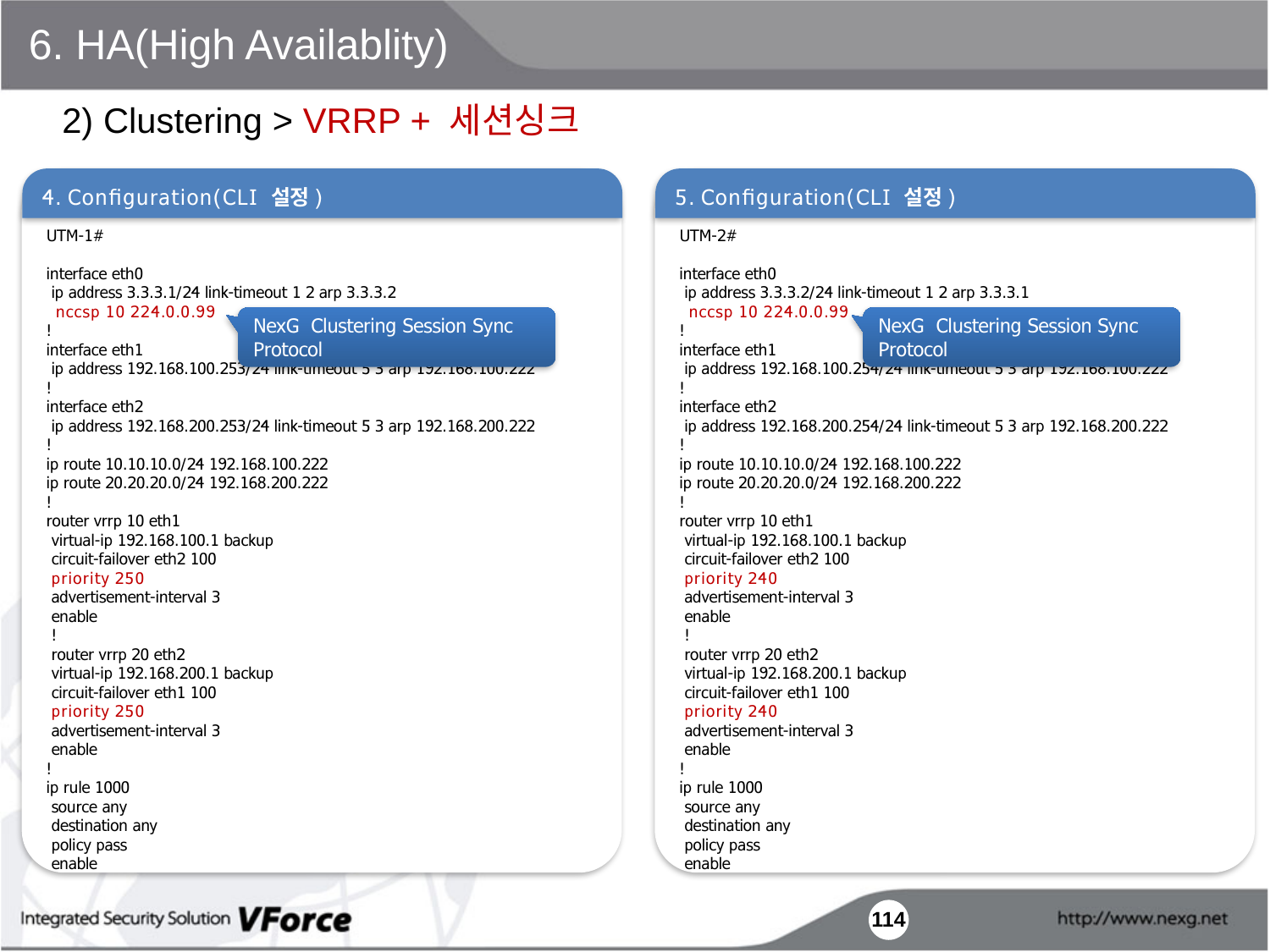

6. HA(High Availablity)
2) Clustering > VRRP + 세션싱크

UTM-1#

interface eth0
 ip address 3.3.3.1/24 link-timeout 1 2 arp 3.3.3.2
  nccsp 10 224.0.0.99
!
interface eth1
 ip address 192.168.100.253/24 link-timeout 5 3 arp 192.168.100.222
!
interface eth2
 ip address 192.168.200.253/24 link-timeout 5 3 arp 192.168.200.222
!
ip route 10.10.10.0/24 192.168.100.222
ip route 20.20.20.0/24 192.168.200.222
!
router vrrp 10 eth1
 virtual-ip 192.168.100.1 backup
 circuit-failover eth2 100
 priority 250
 advertisement-interval 3
 enable
 !
 router vrrp 20 eth2
 virtual-ip 192.168.200.1 backup
 circuit-failover eth1 100
 priority 250
 advertisement-interval 3
 enable
!
ip rule 1000
 source any
 destination any
 policy pass
 enable
4. Configuration(CLI 설정)

UTM-2#

interface eth0
 ip address 3.3.3.2/24 link-timeout 1 2 arp 3.3.3.1
  nccsp 10 224.0.0.99
!
interface eth1
 ip address 192.168.100.254/24 link-timeout 5 3 arp 192.168.100.222
!
interface eth2
 ip address 192.168.200.254/24 link-timeout 5 3 arp 192.168.200.222
!
ip route 10.10.10.0/24 192.168.100.222
ip route 20.20.20.0/24 192.168.200.222
!
router vrrp 10 eth1
 virtual-ip 192.168.100.1 backup
 circuit-failover eth2 100
 priority 240
 advertisement-interval 3
 enable
 !
 router vrrp 20 eth2
 virtual-ip 192.168.200.1 backup
 circuit-failover eth1 100
 priority 240
 advertisement-interval 3
 enable
!
ip rule 1000
 source any
 destination any
 policy pass
 enable
5. Configuration(CLI 설정)
NexG  Clustering Session Sync Protocol
NexG  Clustering Session Sync Protocol